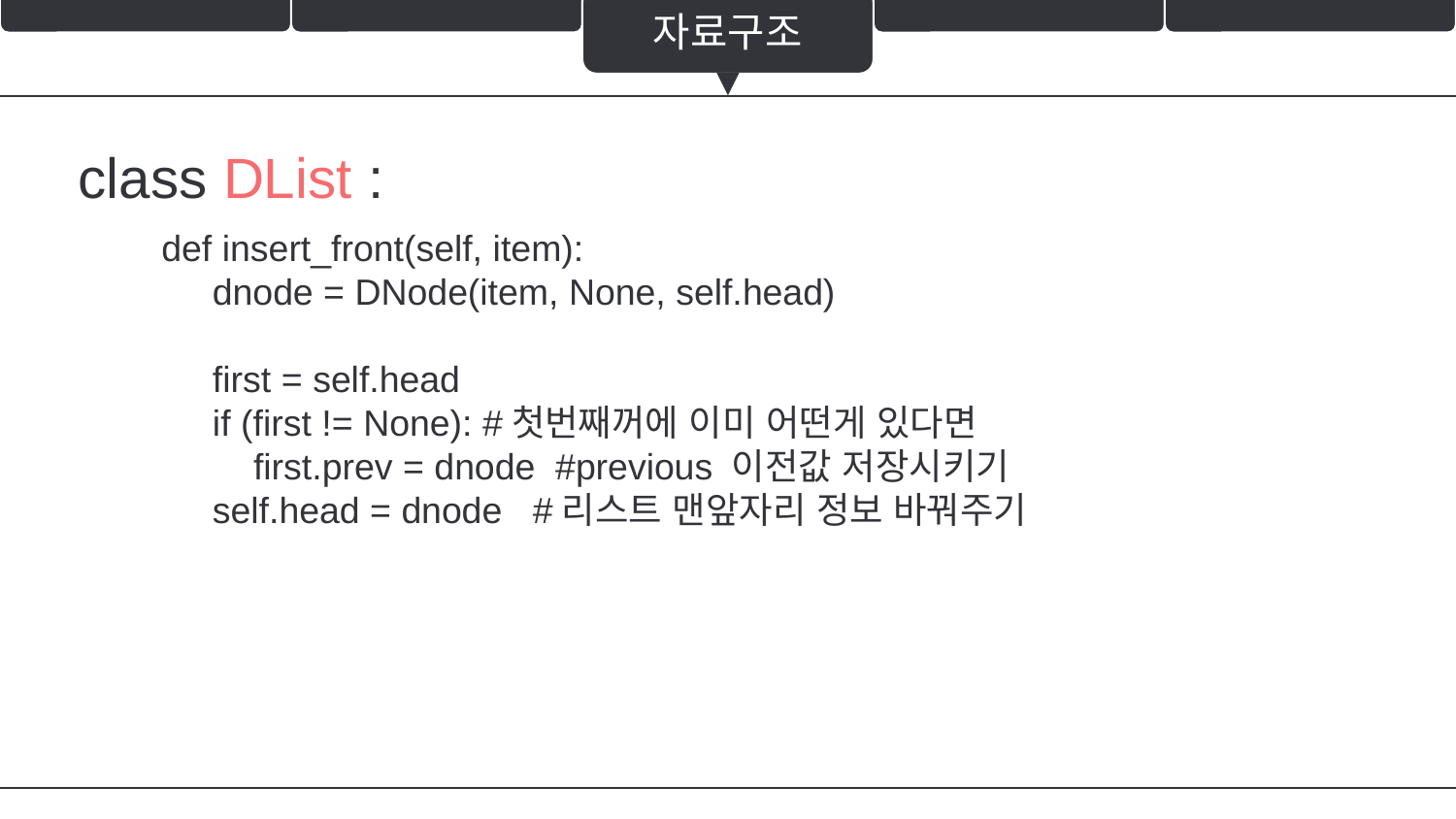

자료구조
class DList :
def insert_front(self, item):
     dnode = DNode(item, None, self.head)

     first = self.head
     if (first != None): #첫번째꺼에 이미 어떤게 있다면
         first.prev = dnode  #previous 이전값 저장시키기
     self.head = dnode   #리스트 맨앞자리 정보 바꿔주기